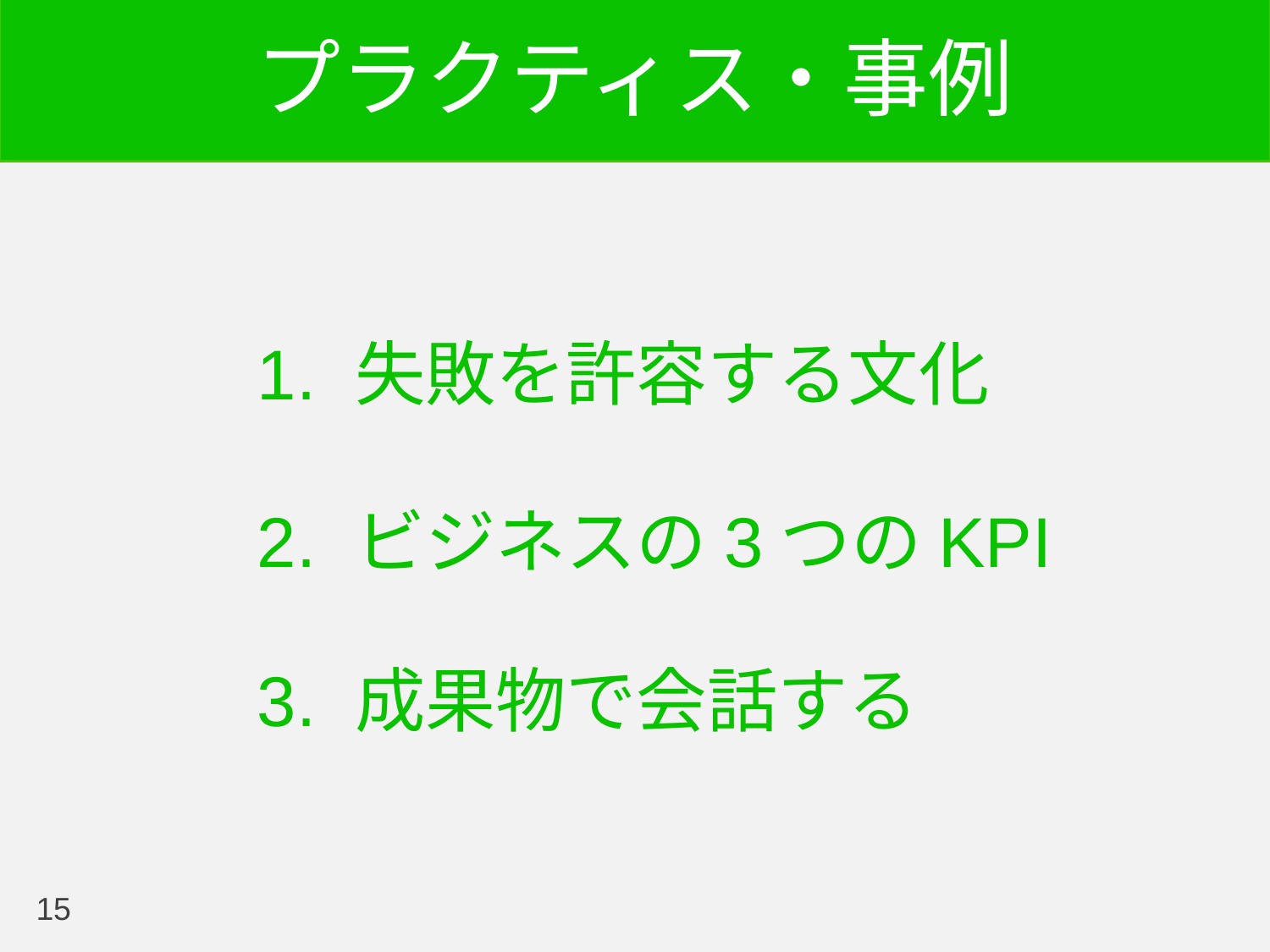

# プラクティス・事例
失敗を許容する文化
ビジネスの3つのKPI
成果物で会話する
15